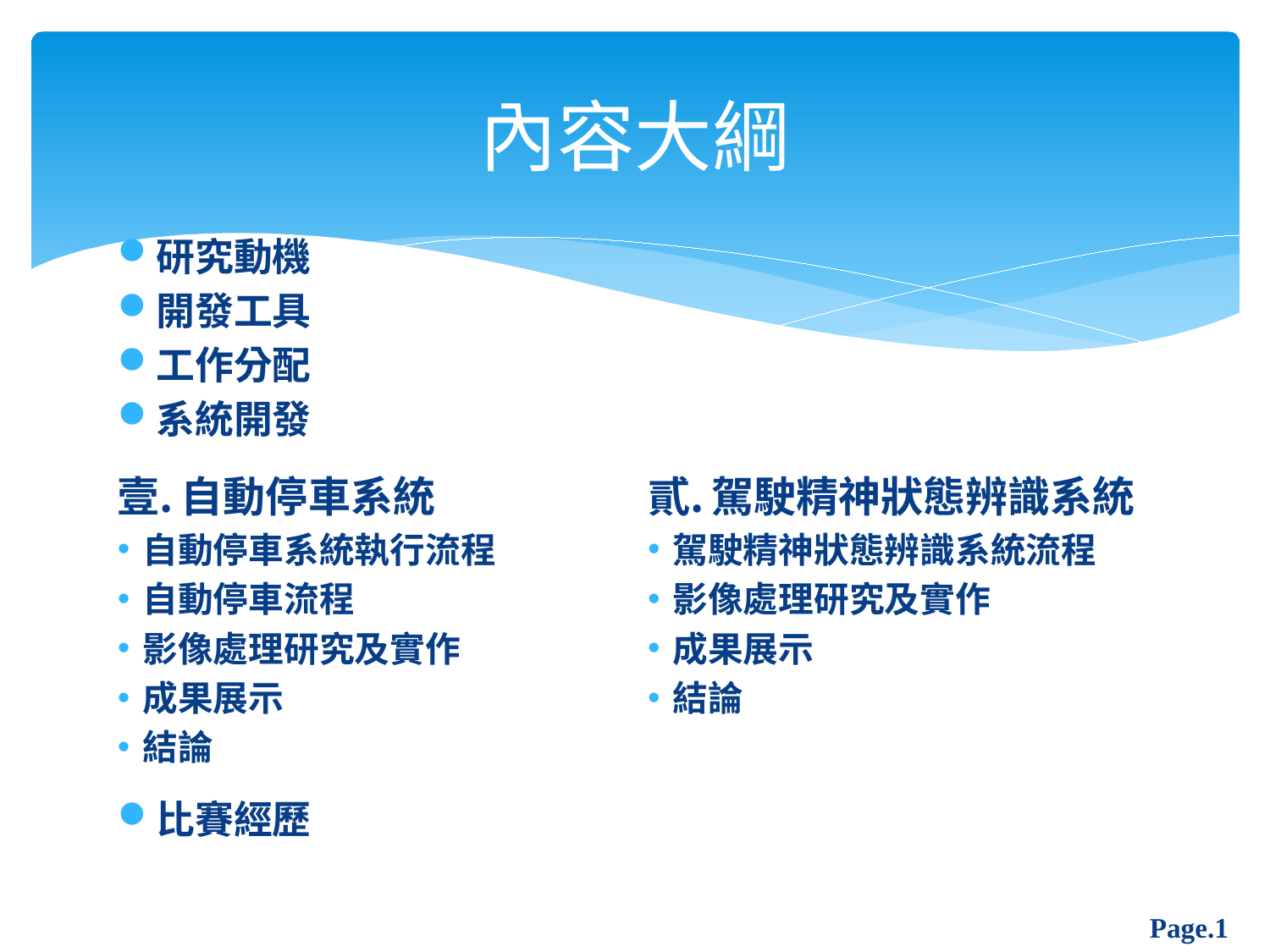

# 內容大綱
研究動機
開發工具
工作分配
系統開發

自動停車系統
自動停車系統執行流程
自動停車流程
影像處理研究及實作
成果展示
結論

比賽經歷

駕駛精神狀態辨識系統
駕駛精神狀態辨識系統流程
影像處理研究及實作
成果展示
結論

Page.1